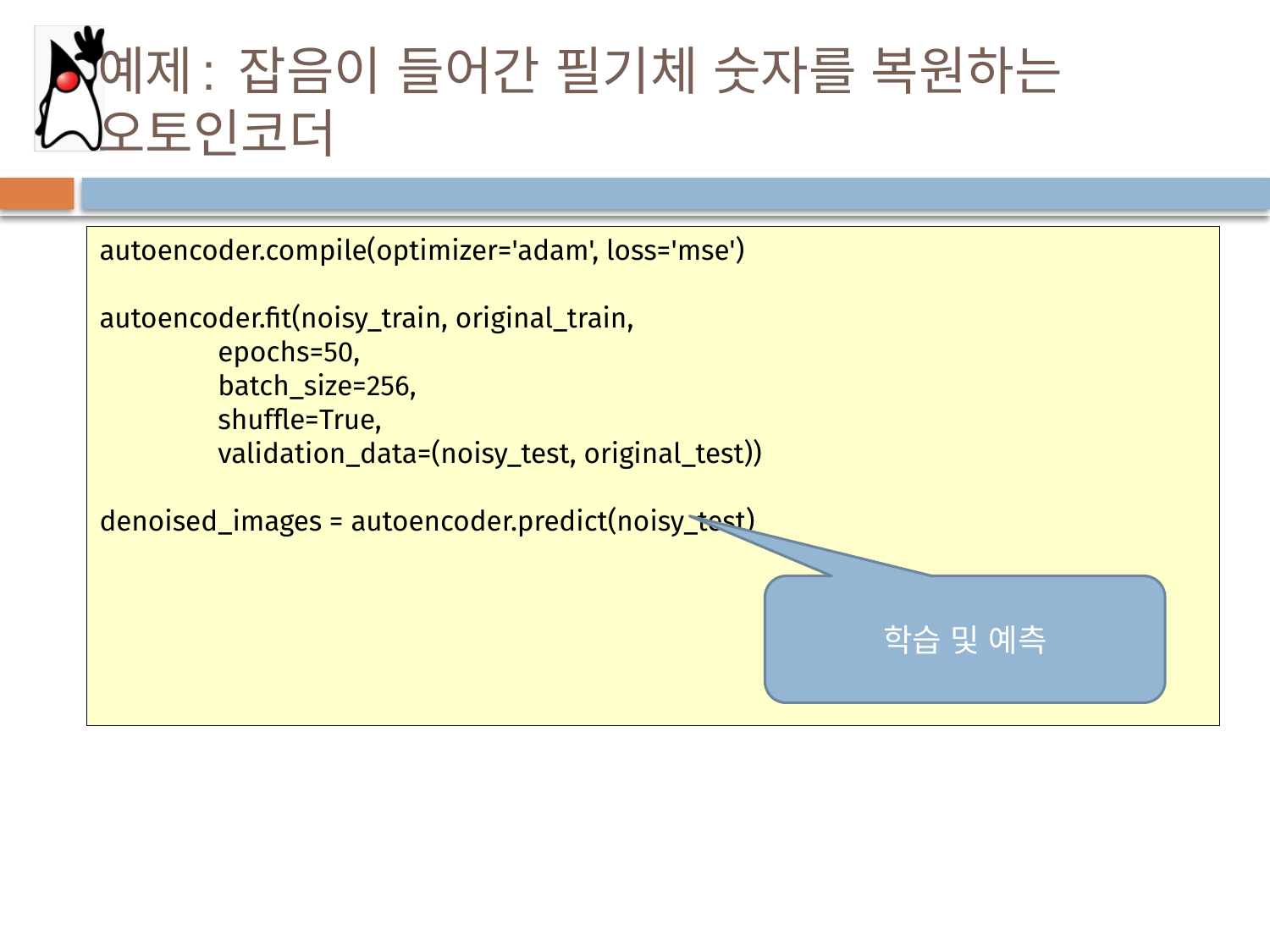

# 예제: 잡음이 들어간 필기체 숫자를 복원하는 오토인코더

autoencoder.compile(optimizer='adam', loss='mse')

autoencoder.fit(noisy_train, original_train,
                epochs=50,
                batch_size=256,
                shuffle=True,
                validation_data=(noisy_test, original_test))

denoised_images = autoencoder.predict(noisy_test)
학습 및 예측